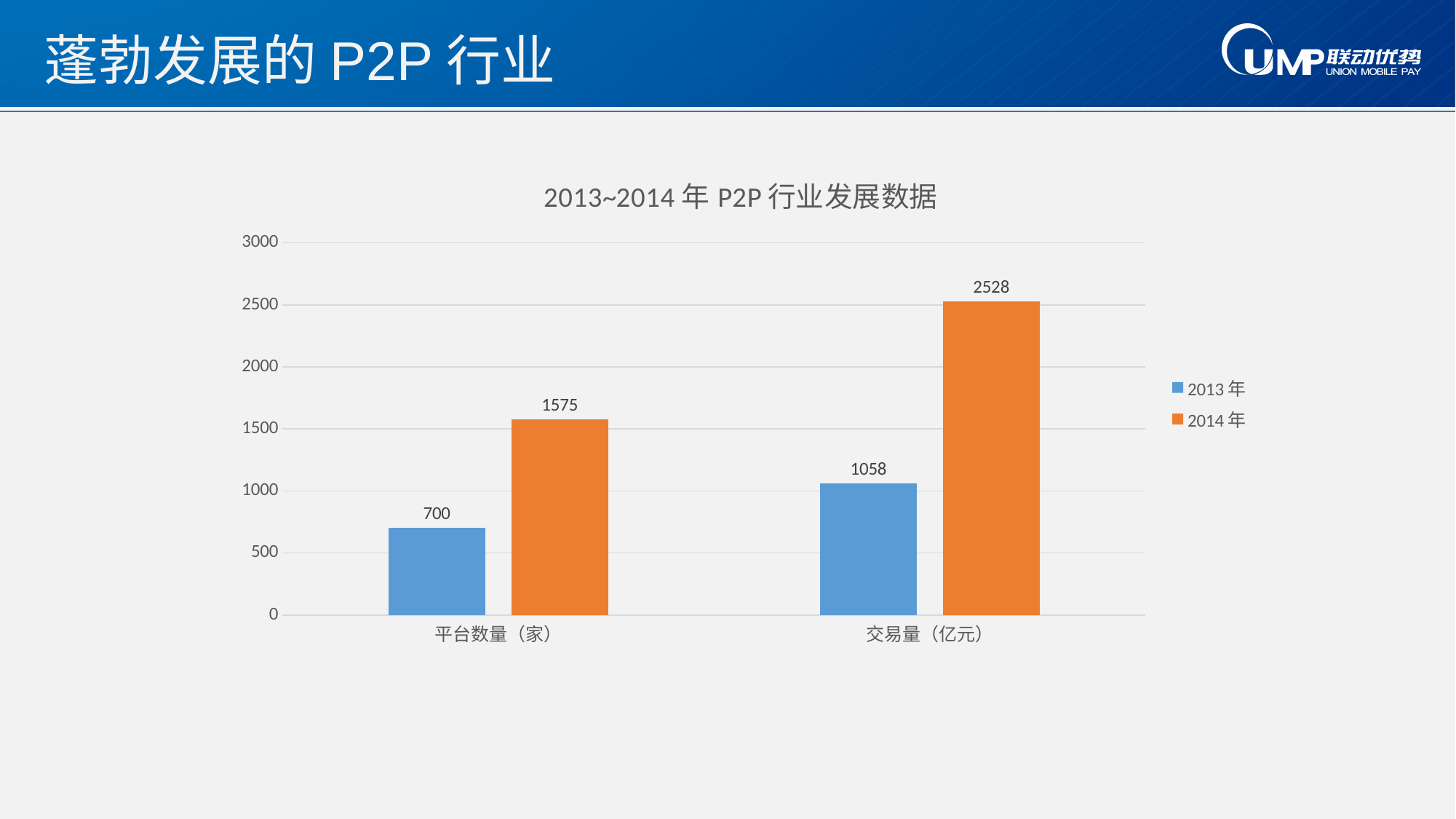

# 蓬勃发展的P2P行业

### Chart: 2013~2014年P2P行业发展数据

| Category | 2013年 | 2014年 |
|---|---|---|
| 平台数量（家） | 700.0 | 1575.0 |
| 交易量（亿元） | 1058.0 | 2528.0 |